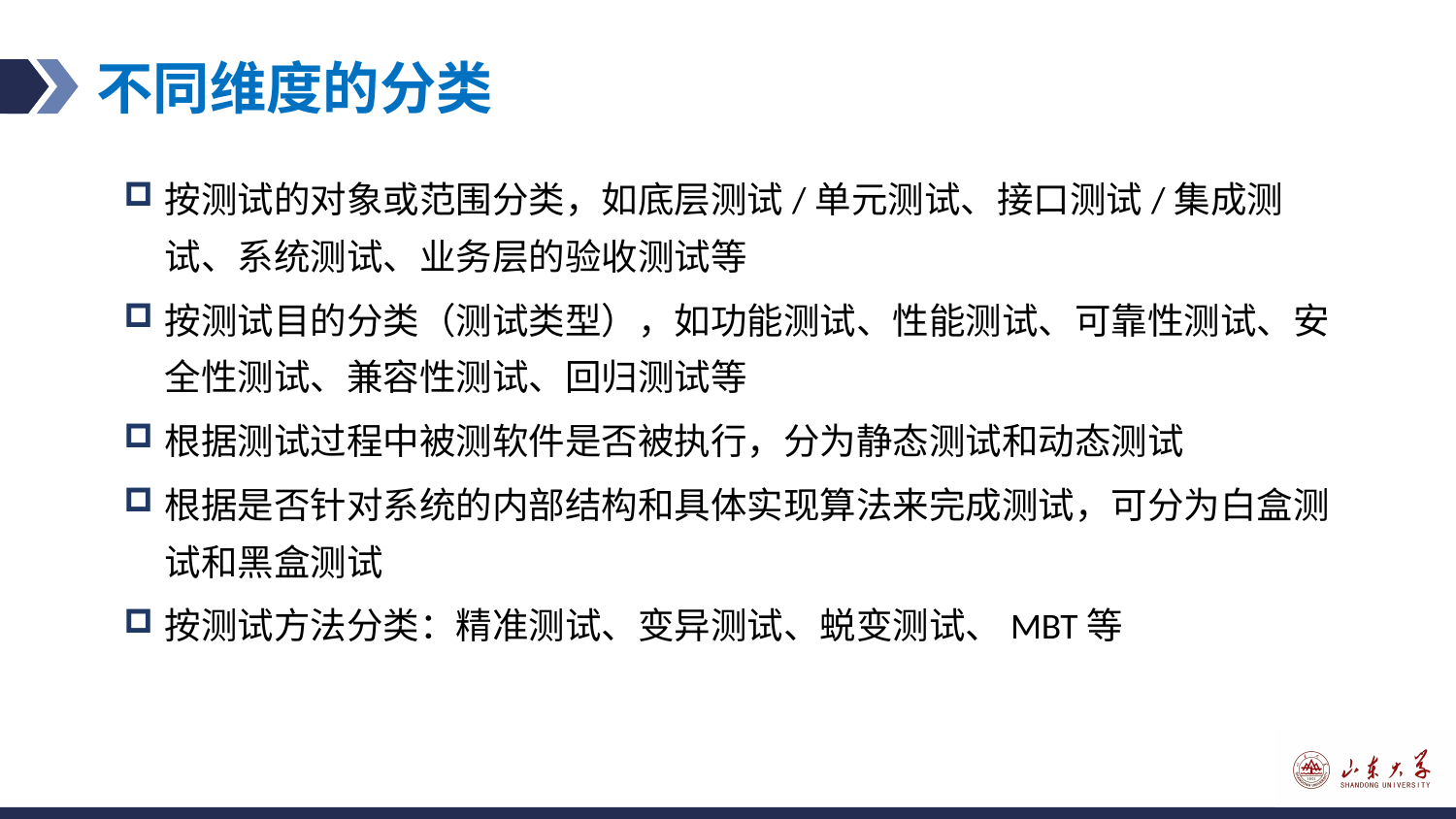

# 不同维度的分类
按测试的对象或范围分类，如底层测试/单元测试、接口测试/集成测试、系统测试、业务层的验收测试等
按测试目的分类（测试类型），如功能测试、性能测试、可靠性测试、安全性测试、兼容性测试、回归测试等
根据测试过程中被测软件是否被执行，分为静态测试和动态测试
根据是否针对系统的内部结构和具体实现算法来完成测试，可分为白盒测试和黑盒测试
按测试方法分类：精准测试、变异测试、蜕变测试、MBT等